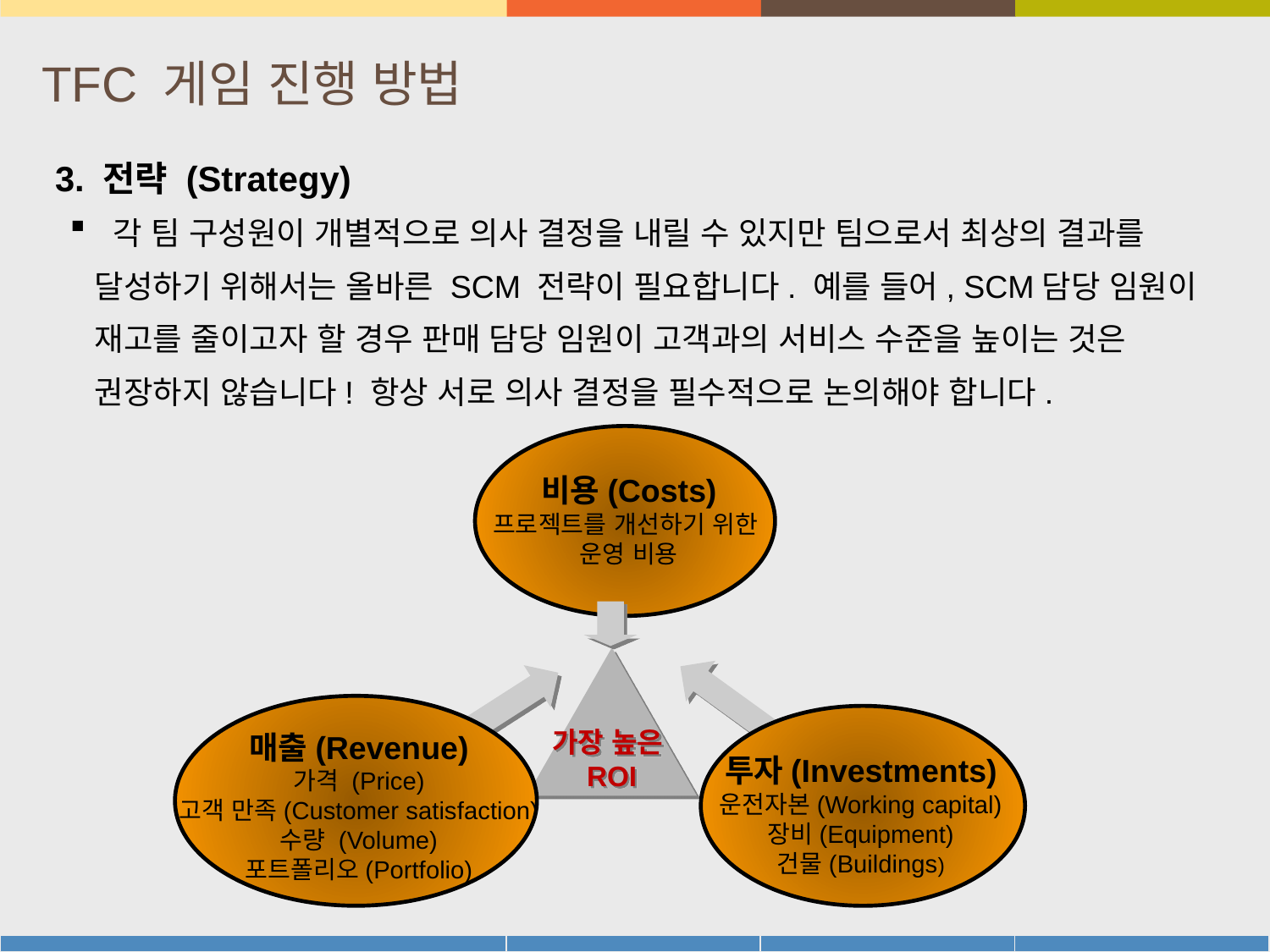

# TFC 게임 진행 방법
3. 전략 (Strategy)
 각 팀 구성원이 개별적으로 의사 결정을 내릴 수 있지만 팀으로서 최상의 결과를 달성하기 위해서는 올바른 SCM 전략이 필요합니다. 예를 들어, SCM담당 임원이 재고를 줄이고자 할 경우 판매 담당 임원이 고객과의 서비스 수준을 높이는 것은 권장하지 않습니다! 항상 서로 의사 결정을 필수적으로 논의해야 합니다.

비용(Costs)
프로젝트를 개선하기 위한
운영 비용

가장 높은
ROI

매출(Revenue)
가격 (Price)
고객 만족(Customer satisfaction)
수량 (Volume)
포트폴리오(Portfolio)
투자(Investments)
운전자본(Working capital)
장비(Equipment)
건물(Buildings)
10